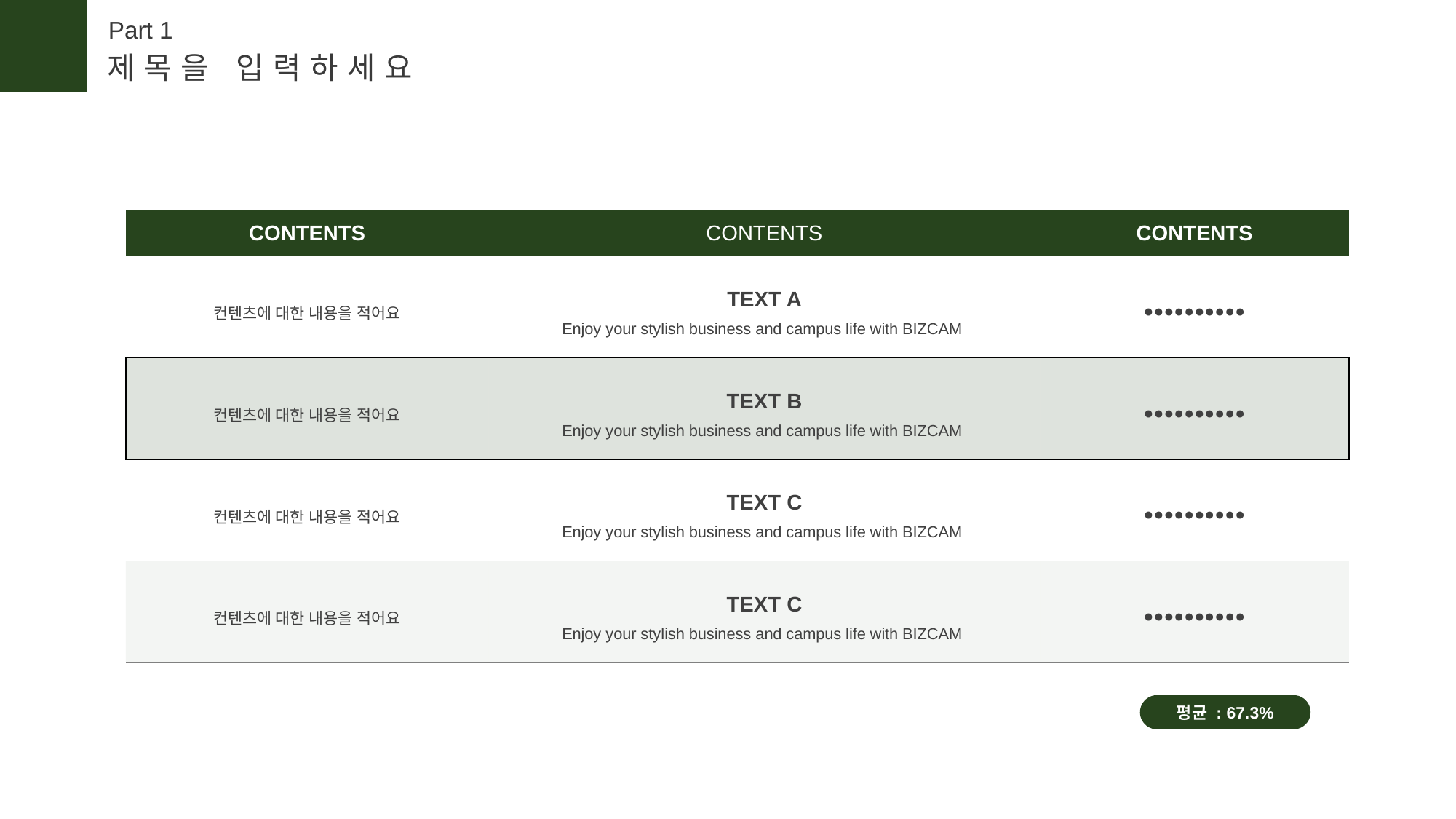

Part 1
제목을 입력하세요
| CONTENTS | CONTENTS | CONTENTS |
| --- | --- | --- |
| 컨텐츠에 대한 내용을 적어요 | TEXT A Enjoy your stylish business and campus life with BIZCAM | ●●●●●●●●●● |
| 컨텐츠에 대한 내용을 적어요 | TEXT B Enjoy your stylish business and campus life with BIZCAM | ●●●●●●●●●● |
| 컨텐츠에 대한 내용을 적어요 | TEXT C Enjoy your stylish business and campus life with BIZCAM | ●●●●●●●●●● |
| 컨텐츠에 대한 내용을 적어요 | TEXT C Enjoy your stylish business and campus life with BIZCAM | ●●●●●●●●●● |
평균 : 67.3%